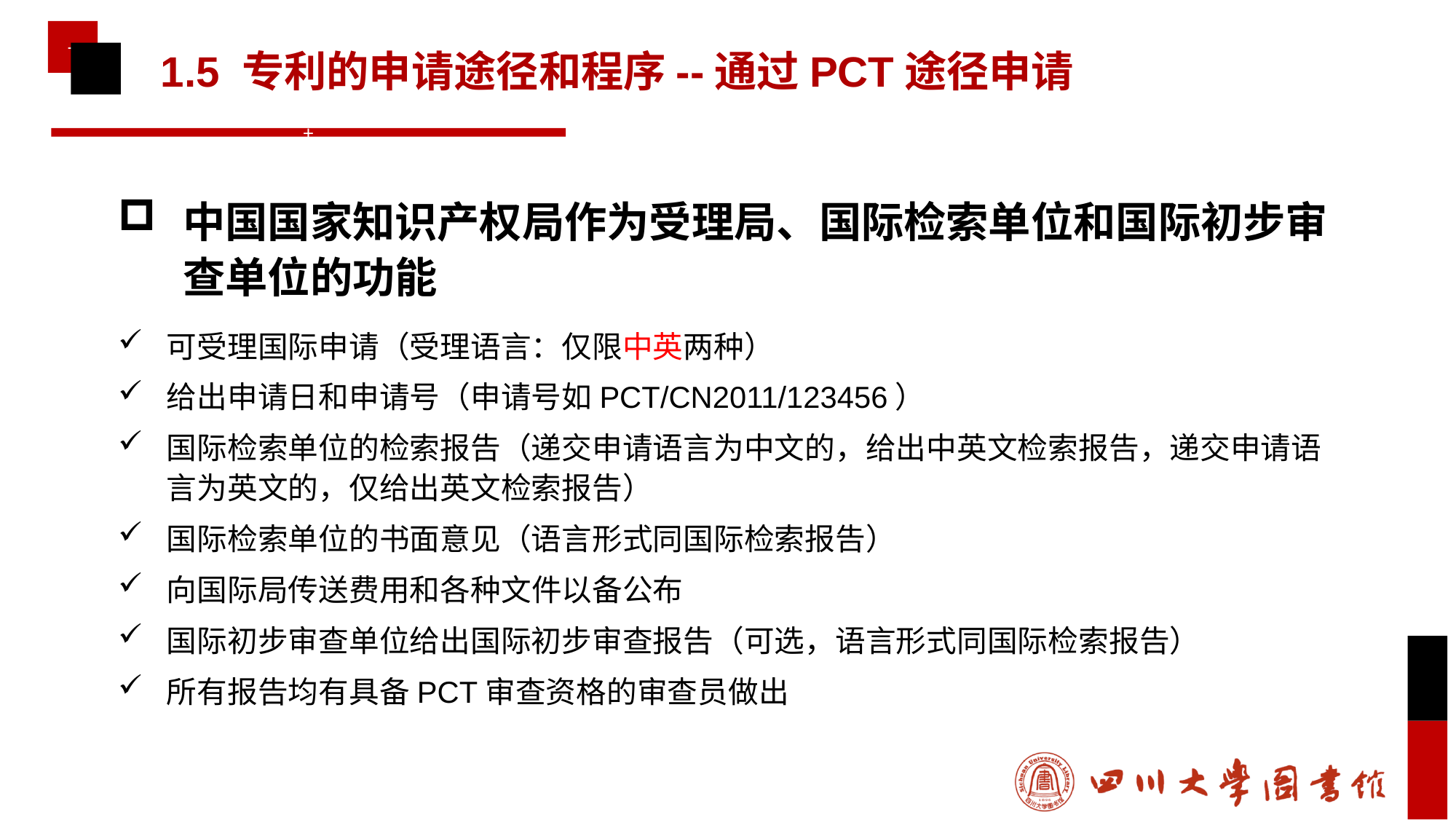

# 1.5 专利的申请途径和程序--通过PCT途径申请

中国国家知识产权局作为受理局、国际检索单位和国际初步审查单位的功能
可受理国际申请（受理语言：仅限中英两种）
给出申请日和申请号（申请号如PCT/CN2011/123456）
国际检索单位的检索报告（递交申请语言为中文的，给出中英文检索报告，递交申请语言为英文的，仅给出英文检索报告）
国际检索单位的书面意见（语言形式同国际检索报告）
向国际局传送费用和各种文件以备公布
国际初步审查单位给出国际初步审查报告（可选，语言形式同国际检索报告）
所有报告均有具备PCT审查资格的审查员做出